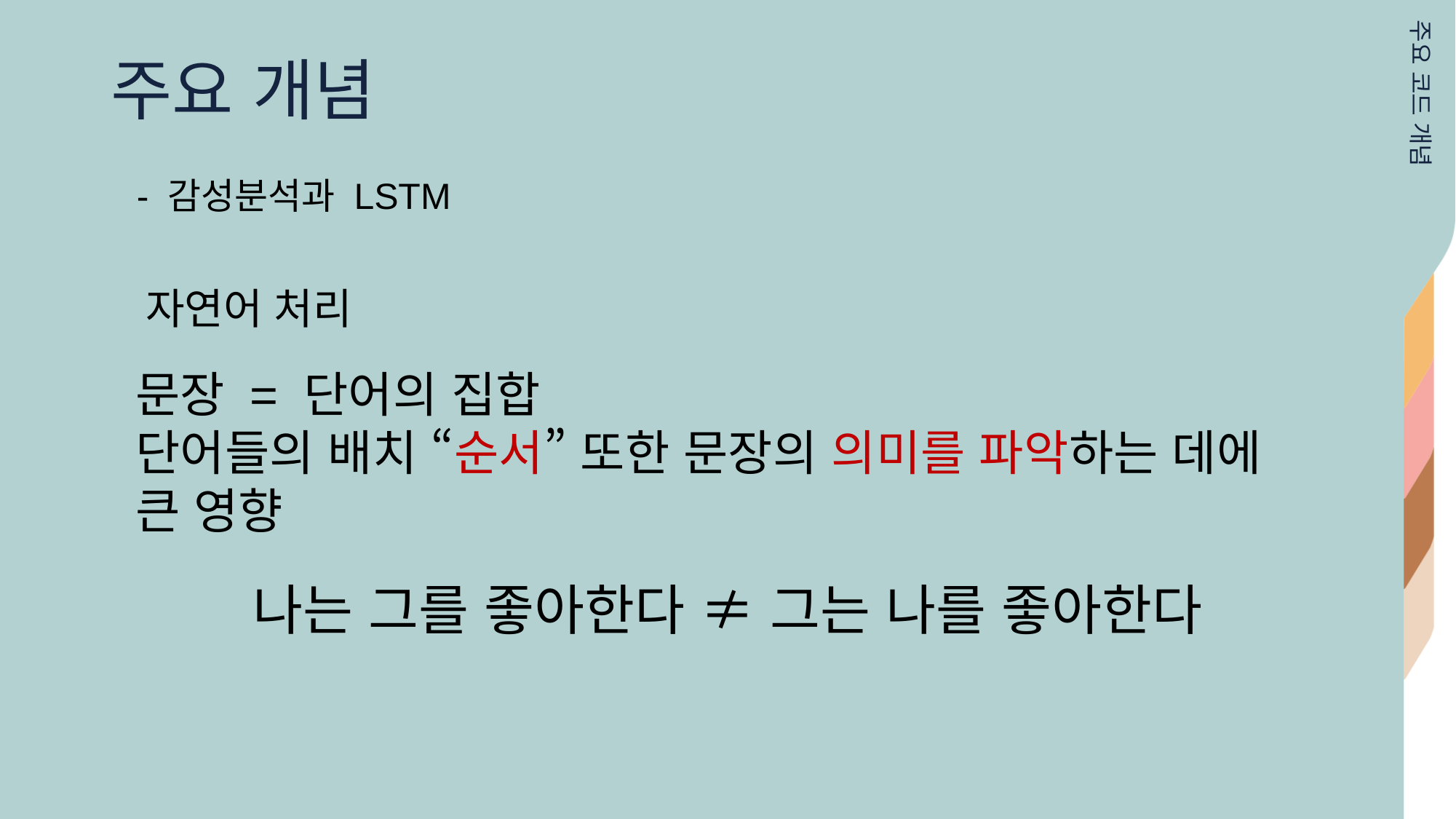

주요 개념
주요 코드 개념
- 감성분석과 LSTM
자연어 처리
문장 = 단어의 집합
단어들의 배치 “순서” 또한 문장의 의미를 파악하는 데에 큰 영향
나는 그를 좋아한다 ≠ 그는 나를 좋아한다